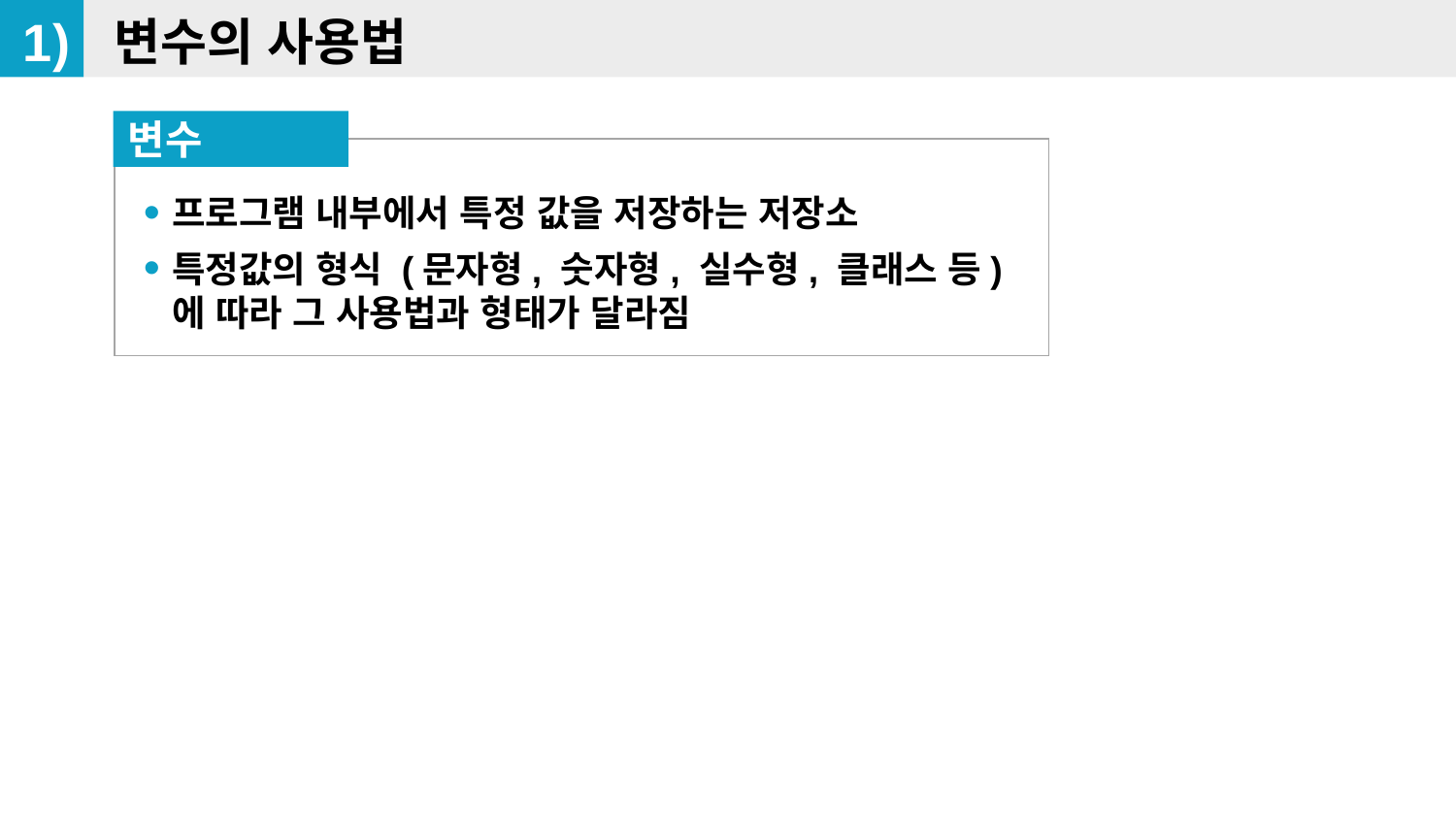

1)
변수의 사용법
변수
프로그램 내부에서 특정 값을 저장하는 저장소
특정값의 형식 (문자형, 숫자형, 실수형, 클래스 등)에 따라 그 사용법과 형태가 달라짐